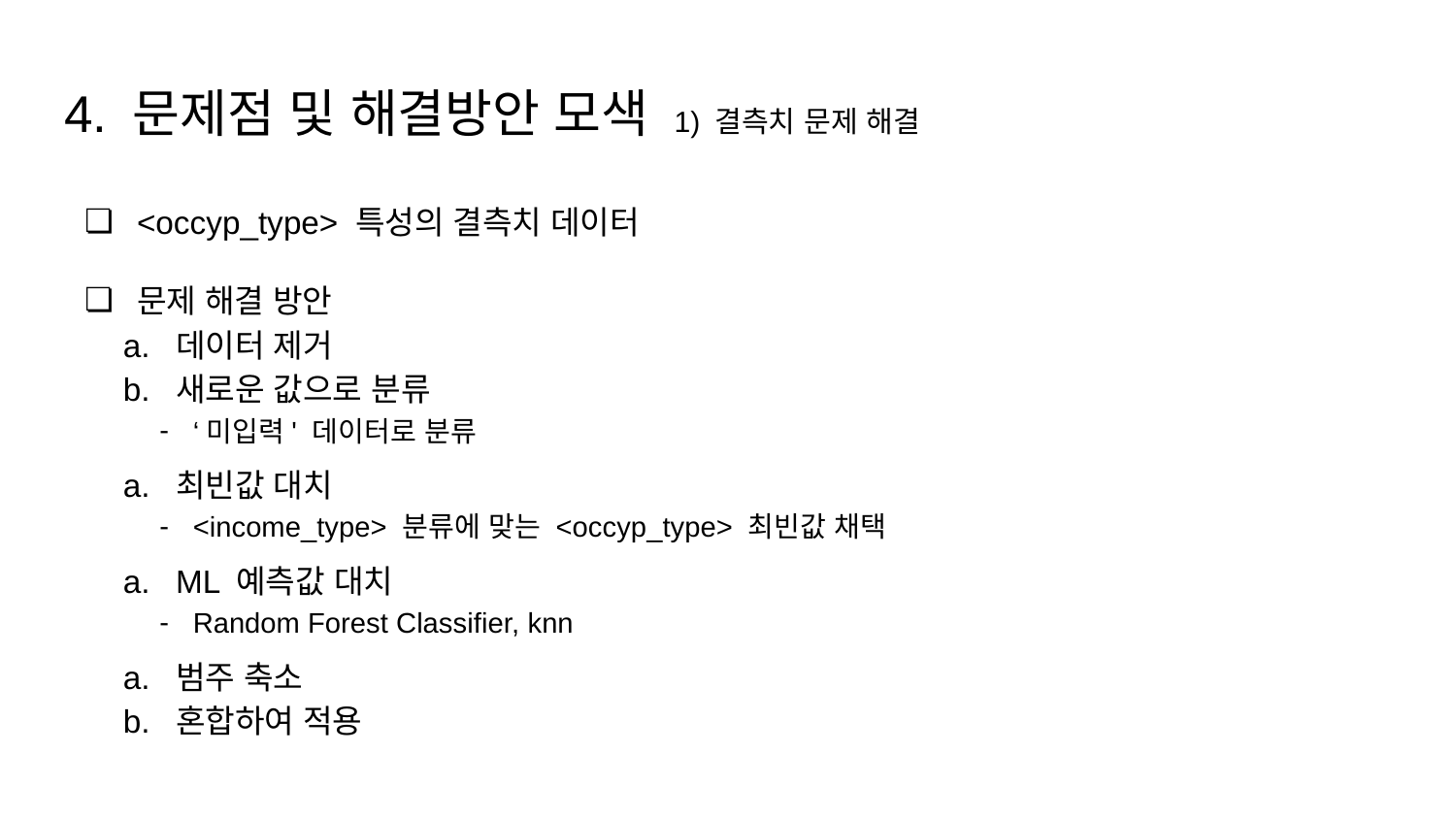

# 4. 문제점 및 해결방안 모색 1) 결측치 문제 해결
<occyp_type> 특성의 결측치 데이터
문제 해결 방안
데이터 제거
새로운 값으로 분류
‘미입력' 데이터로 분류
최빈값 대치
<income_type> 분류에 맞는 <occyp_type> 최빈값 채택
ML 예측값 대치
Random Forest Classifier, knn
범주 축소
혼합하여 적용